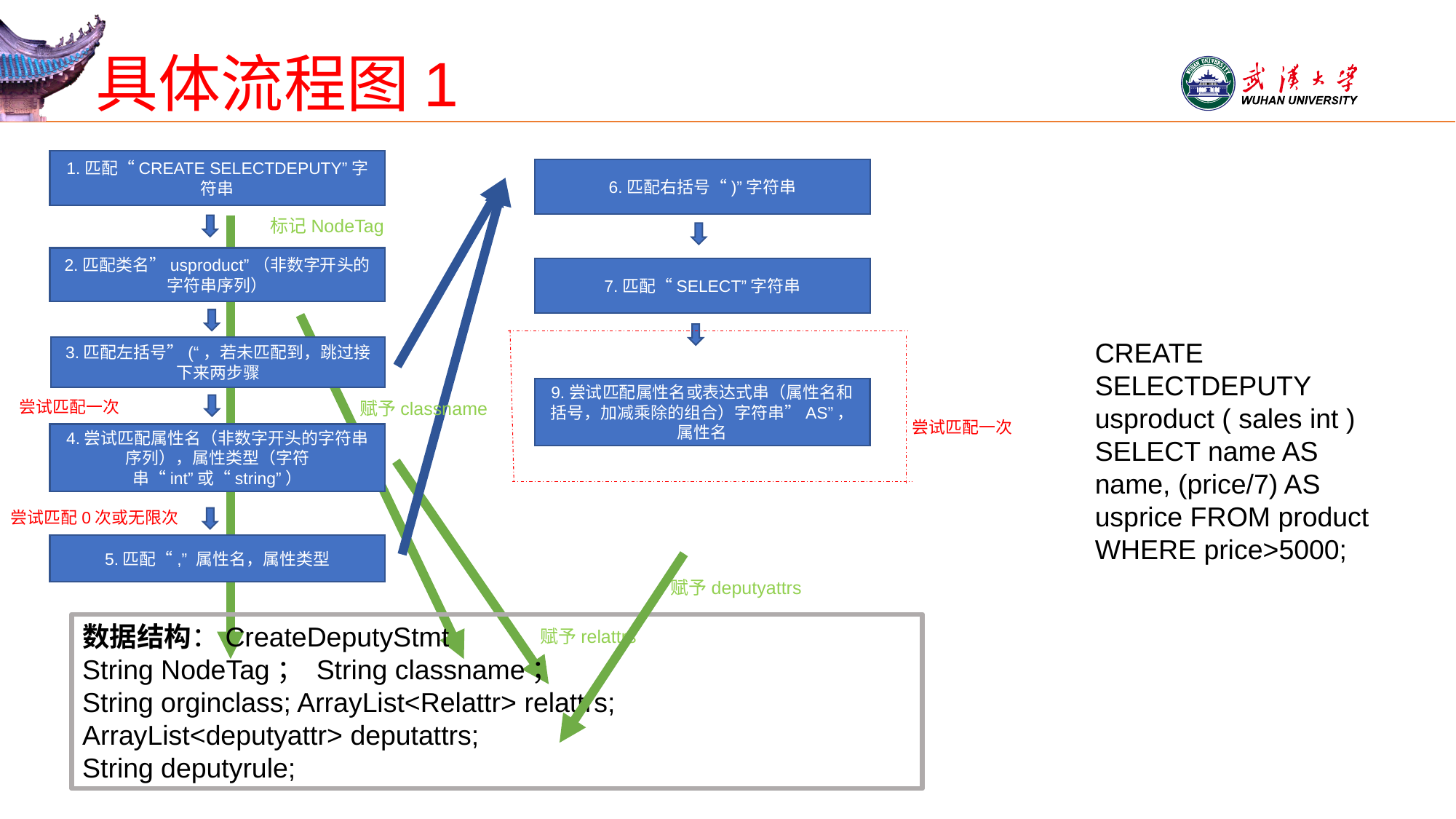

# 具体流程图1
1.匹配“CREATE SELECTDEPUTY”字符串
6.匹配右括号“)”字符串
标记NodeTag

2.匹配类名”usproduct”（非数字开头的字符串序列）
7.匹配“SELECT”字符串

CREATE SELECTDEPUTY usproduct ( sales int ) SELECT name AS name, (price/7) AS usprice FROM product WHERE price>5000;
3.匹配左括号”(“，若未匹配到，跳过接下来两步骤
9.尝试匹配属性名或表达式串（属性名和括号，加减乘除的组合）字符串”AS”，属性名
尝试匹配一次
赋予classname

尝试匹配一次
4.尝试匹配属性名（非数字开头的字符串序列），属性类型（字符串“int”或“string”）
尝试匹配0次或无限次

5.匹配“,” 属性名，属性类型
赋予deputyattrs
数据结构：CreateDeputyStmt
String NodeTag； String classname；
String orginclass; ArrayList<Relattr> relattrs;
ArrayList<deputyattr> deputattrs;
String deputyrule;
赋予relattrs